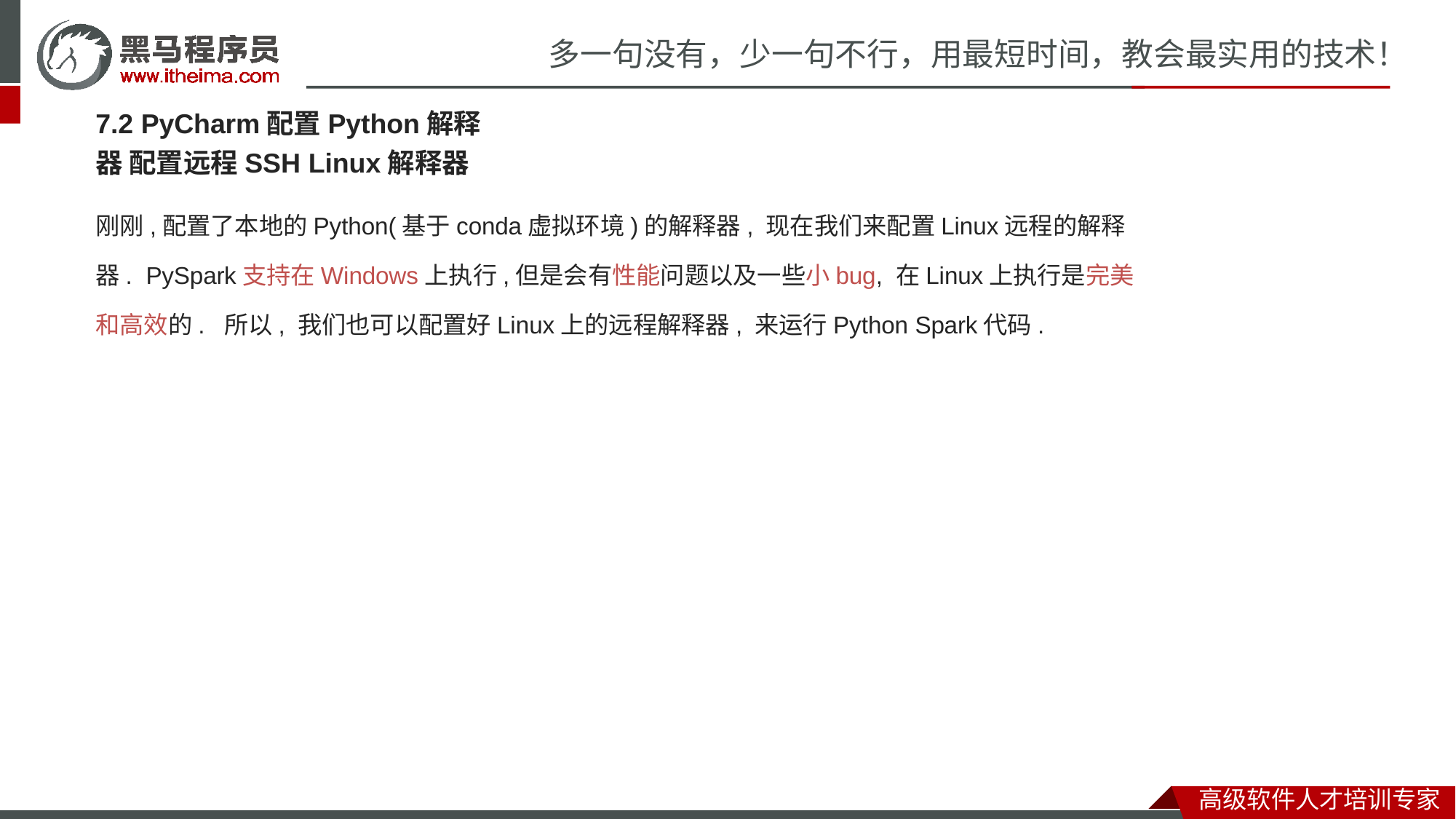

# 多一句没有，少一句不行，用最短时间，教会最实用的技术！

7.2 PyCharm配置Python解释器 配置远程SSH Linux解释器
刚刚,配置了本地的Python(基于conda虚拟环境)的解释器, 现在我们来配置Linux远程的解释器.  PySpark支持在Windows上执行,但是会有性能问题以及一些小bug, 在Linux上执行是完美和高效的.  所以, 我们也可以配置好Linux上的远程解释器, 来运行Python Spark代码.
高级软件人才培训专家